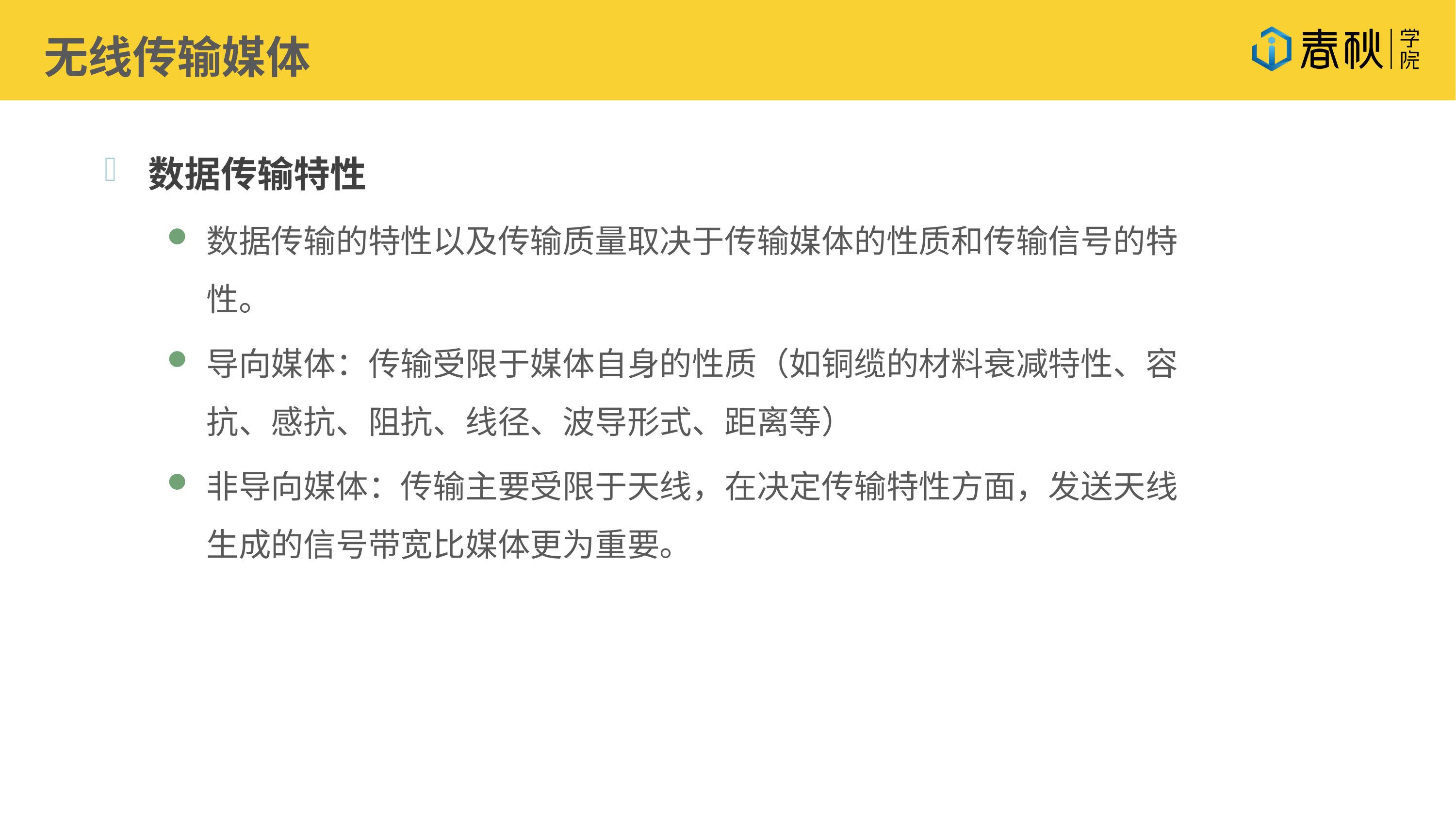

无线传输媒体
数据传输特性
数据传输的特性以及传输质量取决于传输媒体的性质和传输信号的特性。
导向媒体：传输受限于媒体自身的性质（如铜缆的材料衰减特性、容抗、感抗、阻抗、线径、波导形式、距离等）
非导向媒体：传输主要受限于天线，在决定传输特性方面，发送天线生成的信号带宽比媒体更为重要。